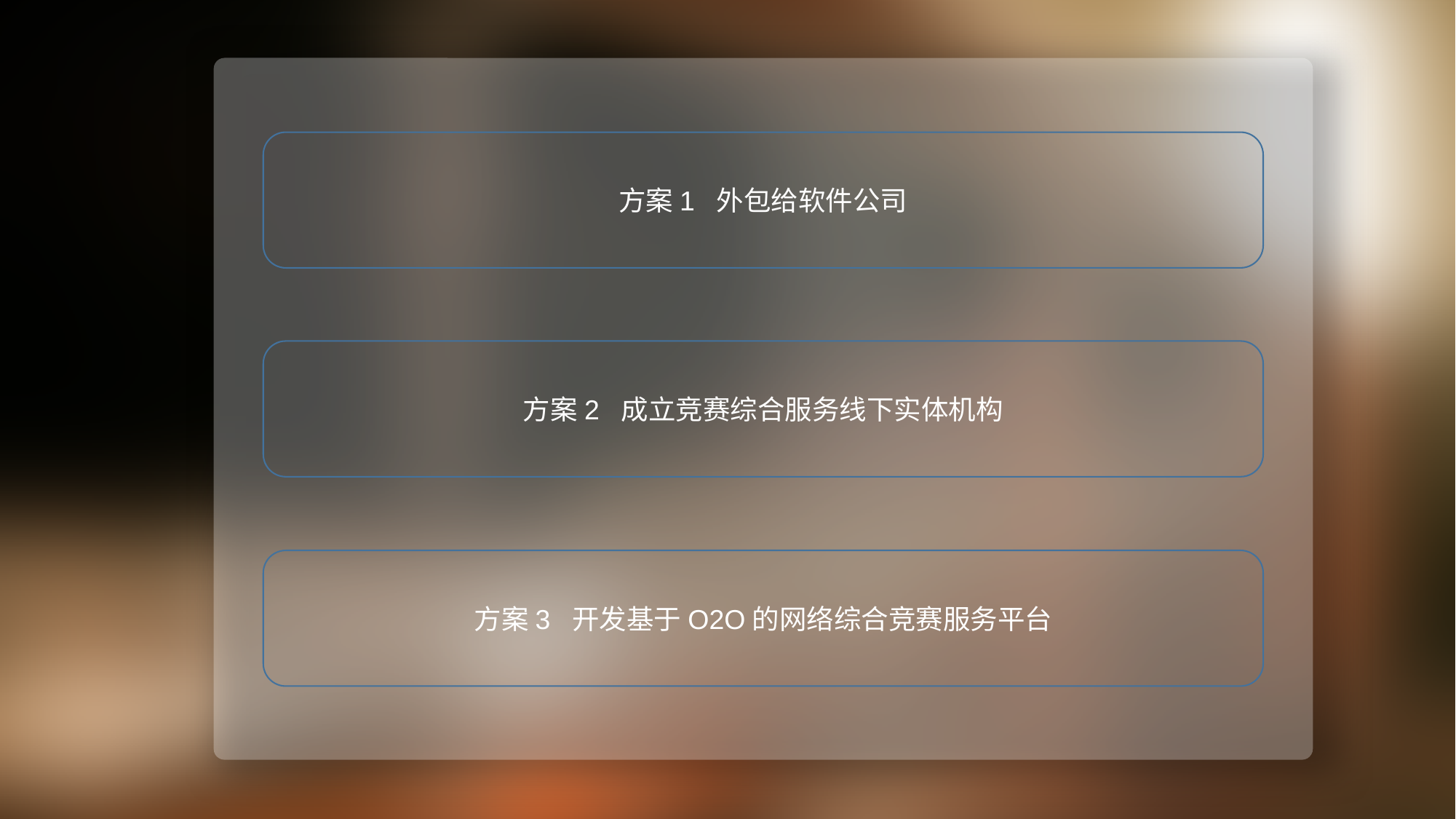

方案1  外包给软件公司
方案2  成立竞赛综合服务线下实体机构
方案3  开发基于O2O的网络综合竞赛服务平台